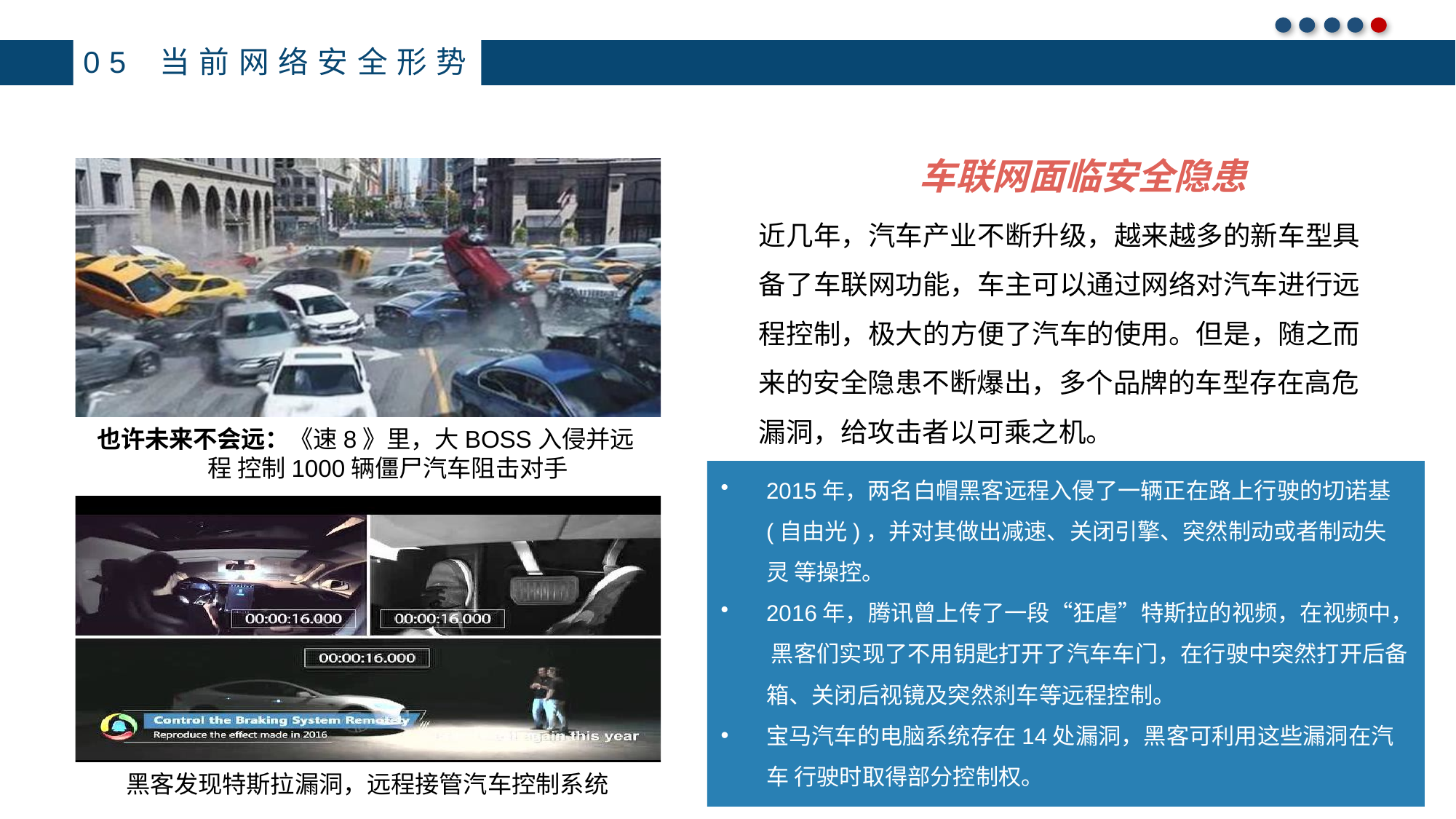

05 当前网络安全形势

车联网面临安全隐患
近几年，汽车产业不断升级，越来越多的新车型具 备了车联网功能，车主可以通过网络对汽车进行远 程控制，极大的方便了汽车的使用。但是，随之而 来的安全隐患不断爆出，多个品牌的车型存在高危

漏洞，给攻击者以可乘之机。
也许未来不会远：《速8》里，大BOSS入侵并远程 控制1000辆僵尸汽车阻击对手

2015年，两名白帽黑客远程入侵了一辆正在路上行驶的切诺基
(自由光)，并对其做出减速、关闭引擎、突然制动或者制动失灵 等操控。
2016年，腾讯曾上传了一段“狂虐”特斯拉的视频，在视频中， 黑客们实现了不用钥匙打开了汽车车门，在行驶中突然打开后备
箱、关闭后视镜及突然刹车等远程控制。
宝马汽车的电脑系统存在14处漏洞，黑客可利用这些漏洞在汽车 行驶时取得部分控制权。

76
黑客发现特斯拉漏洞，远程接管汽车控制系统